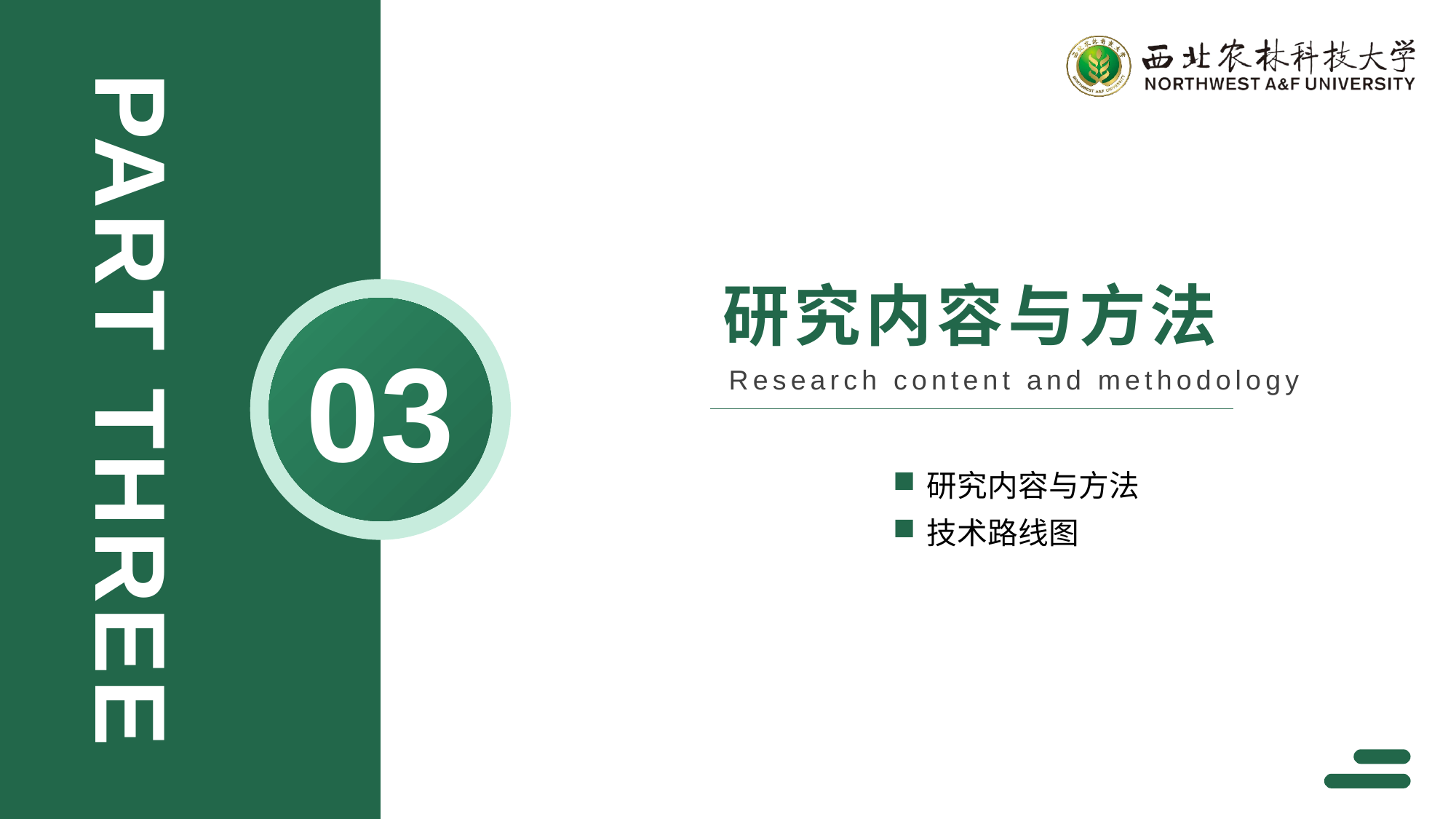

PART THREE
研究内容与方法

03
Research content and methodology
研究内容与方法
技术路线图